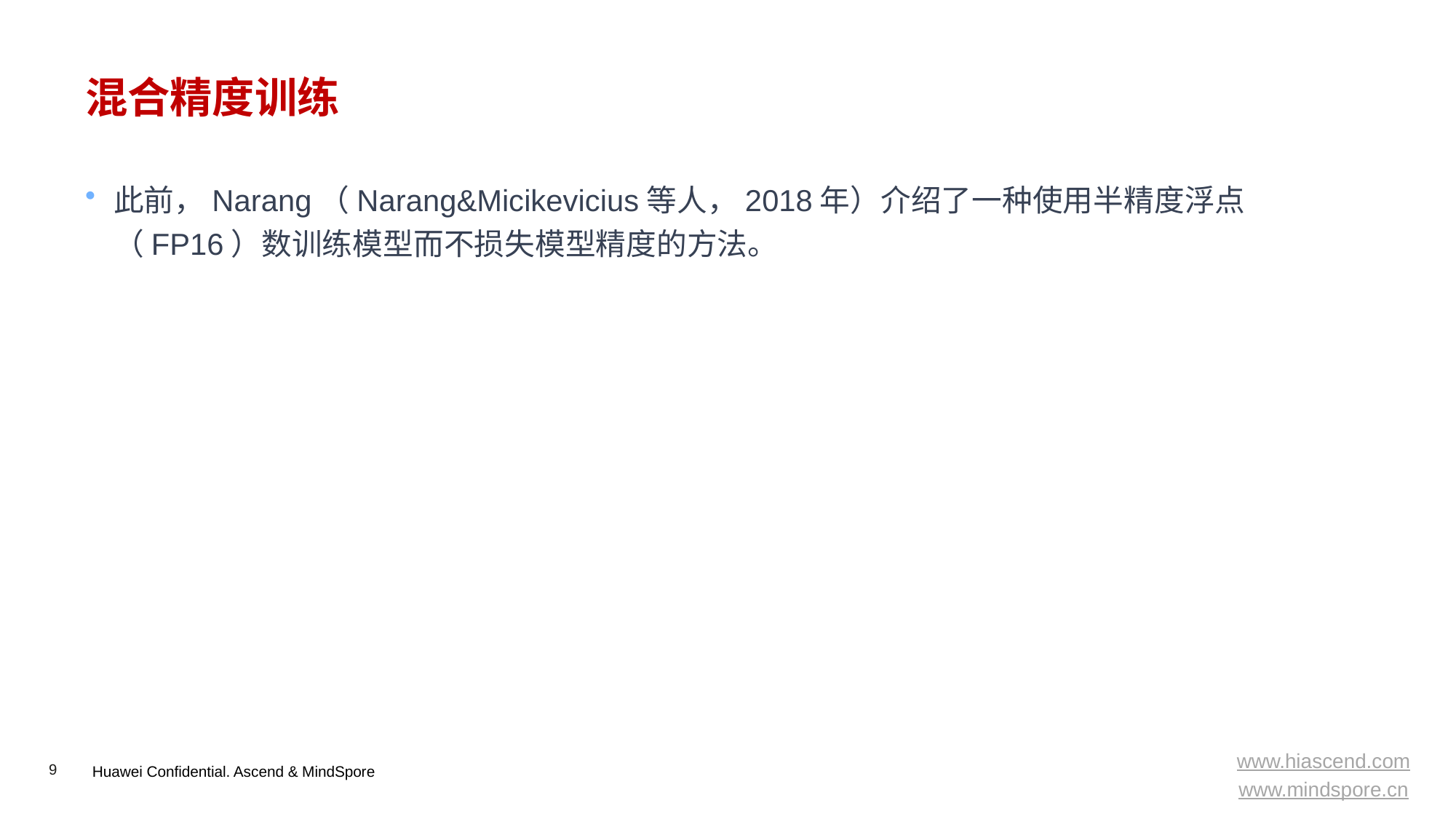

# 混合精度训练
此前，Narang（Narang&Micikevicius等人，2018年）介绍了一种使用半精度浮点（FP16）数训练模型而不损失模型精度的方法。